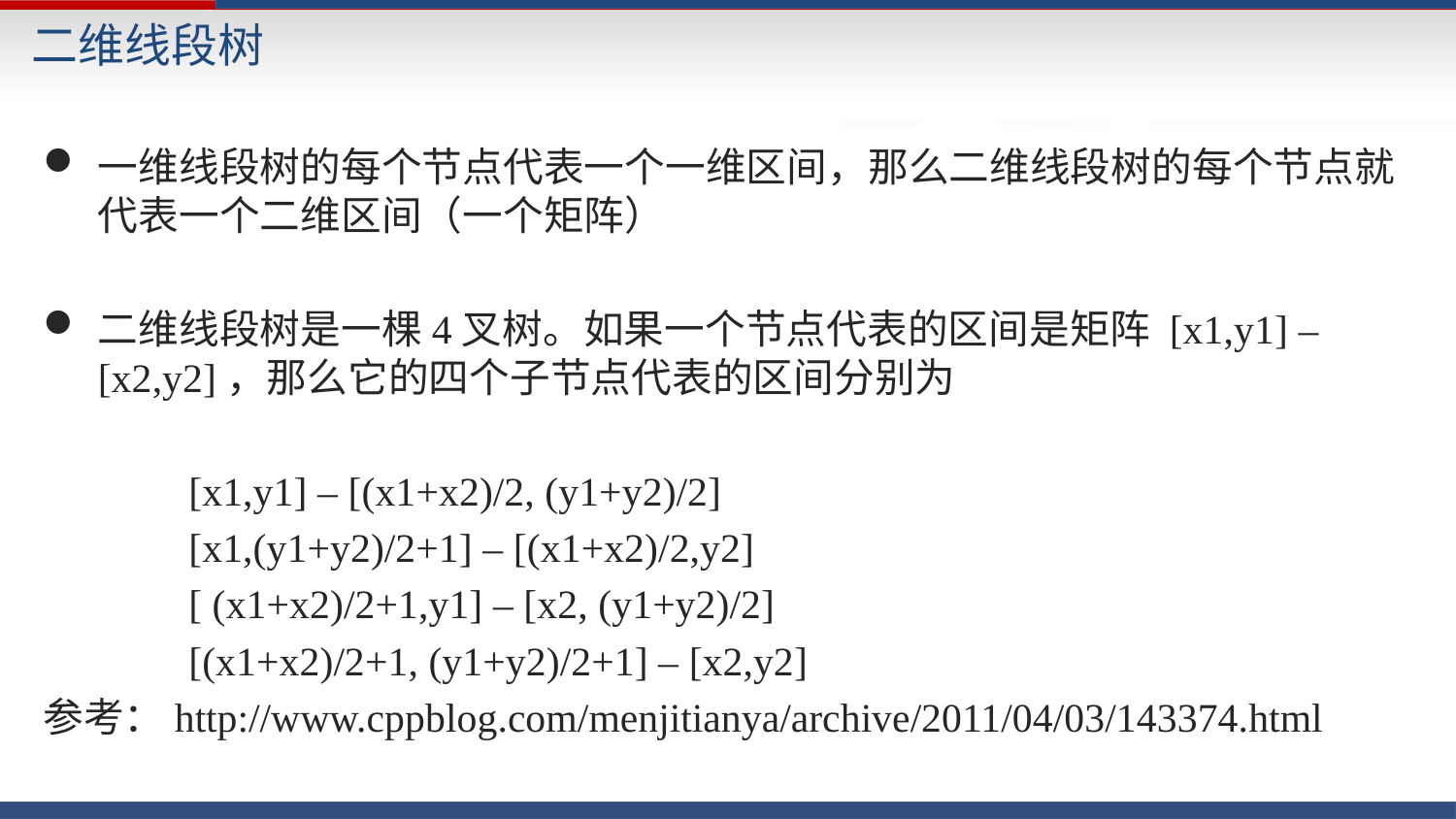

# 二维线段树
一维线段树的每个节点代表一个一维区间，那么二维线段树的每个节点就代表一个二维区间（一个矩阵）

二维线段树是一棵4叉树。如果一个节点代表的区间是矩阵 [x1,y1] – [x2,y2]，那么它的四个子节点代表的区间分别为

	[x1,y1] – [(x1+x2)/2, (y1+y2)/2]
	[x1,(y1+y2)/2+1] – [(x1+x2)/2,y2]
	[ (x1+x2)/2+1,y1] – [x2, (y1+y2)/2]
	[(x1+x2)/2+1, (y1+y2)/2+1] – [x2,y2]
参考：http://www.cppblog.com/menjitianya/archive/2011/04/03/143374.html